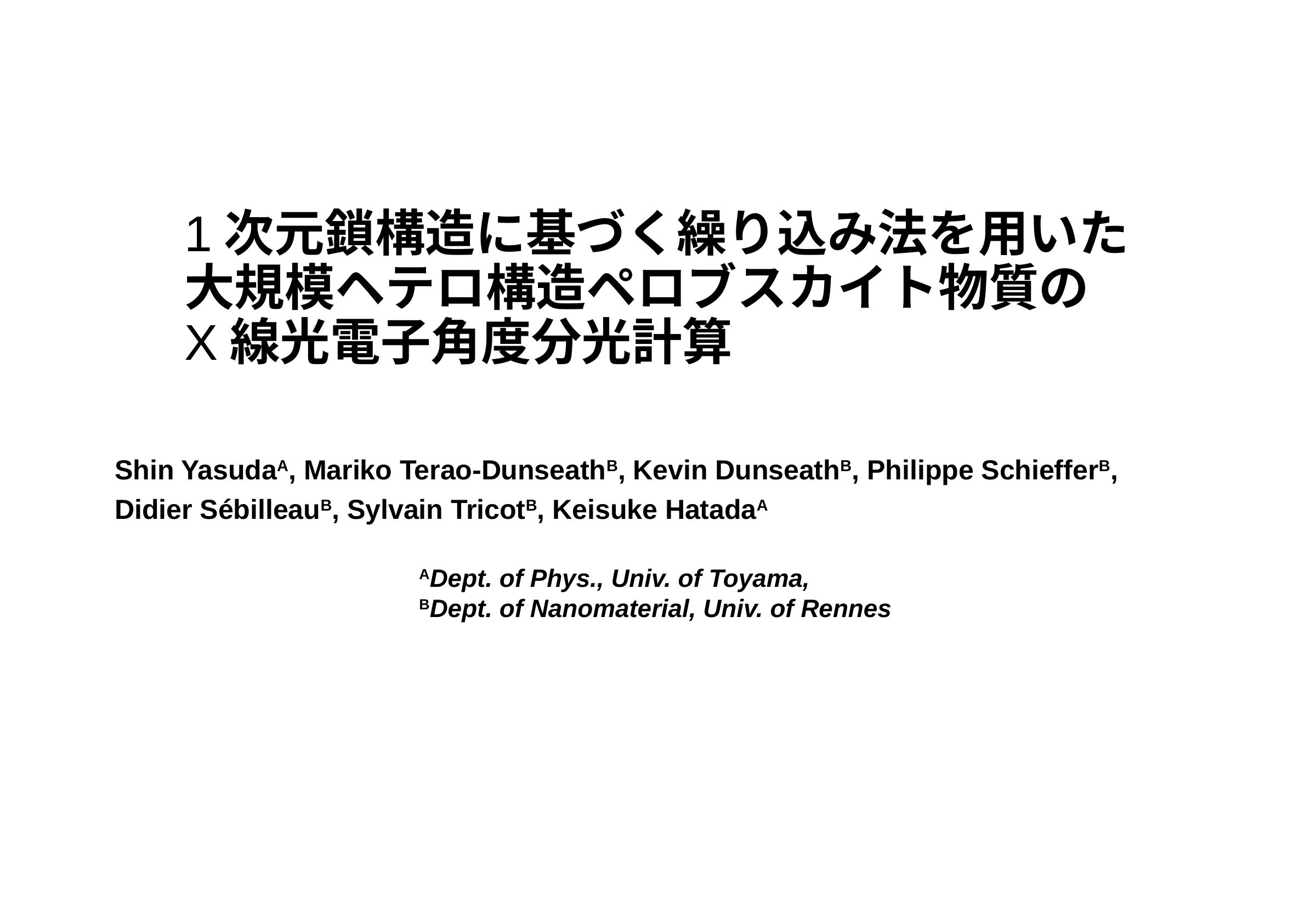

1次元鎖構造に基づく繰り込み法を用いた
大規模ヘテロ構造ペロブスカイト物質の
X線光電子角度分光計算
Shin YasudaA, Mariko Terao-DunseathB, Kevin DunseathB, Philippe SchiefferB,
Didier SébilleauB, Sylvain TricotB, Keisuke HatadaA
ADept. of Phys., Univ. of Toyama,
BDept. of Nanomaterial, Univ. of Rennes